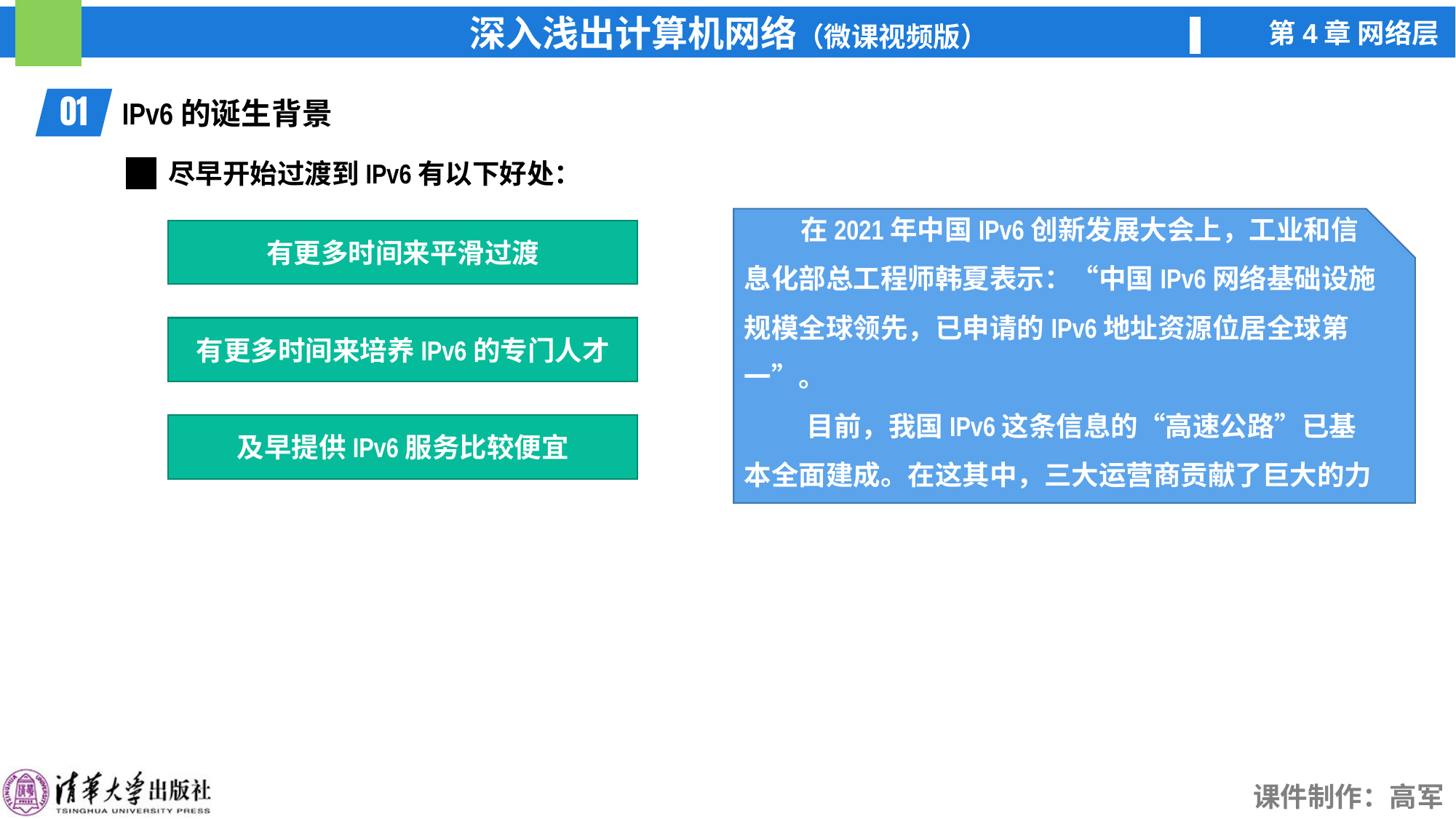

01
IPv6的诞生背景
尽早开始过渡到IPv6有以下好处：

        在2021年中国IPv6创新发展大会上，工业和信息化部总工程师韩夏表示：“中国IPv6网络基础设施规模全球领先，已申请的IPv6地址资源位居全球第一”。
         目前，我国IPv6这条信息的“高速公路”已基本全面建成。在这其中，三大运营商贡献了巨大的力量。
有更多时间来平滑过渡
有更多时间来培养IPv6的专门人才
及早提供IPv6服务比较便宜